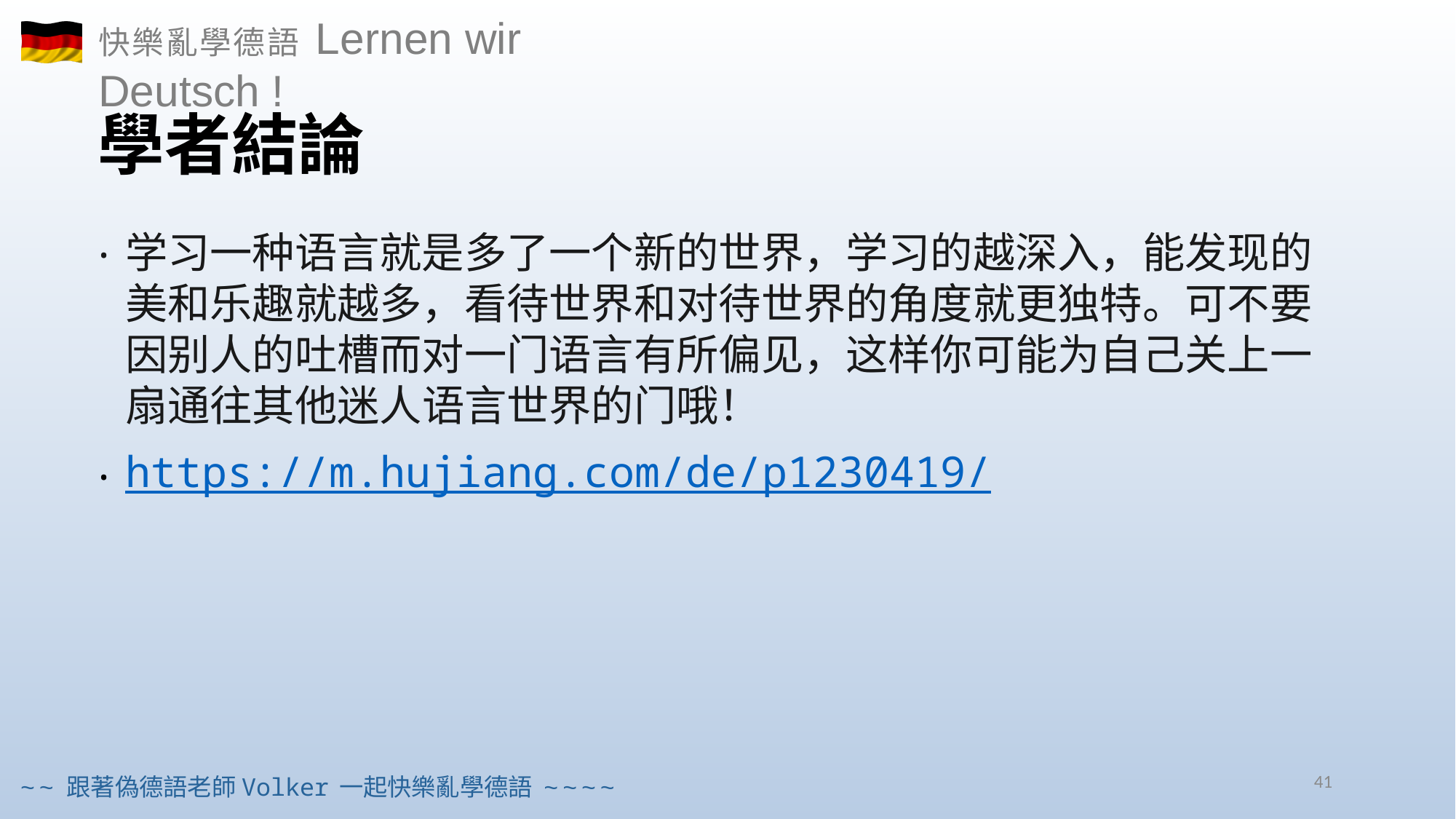

# 學者結論
学习一种语言就是多了一个新的世界，学习的越深入，能发现的美和乐趣就越多，看待世界和对待世界的角度就更独特。可不要因别人的吐槽而对一门语言有所偏见，这样你可能为自己关上一扇通往其他迷人语言世界的门哦！
https://m.hujiang.com/de/p1230419/
41